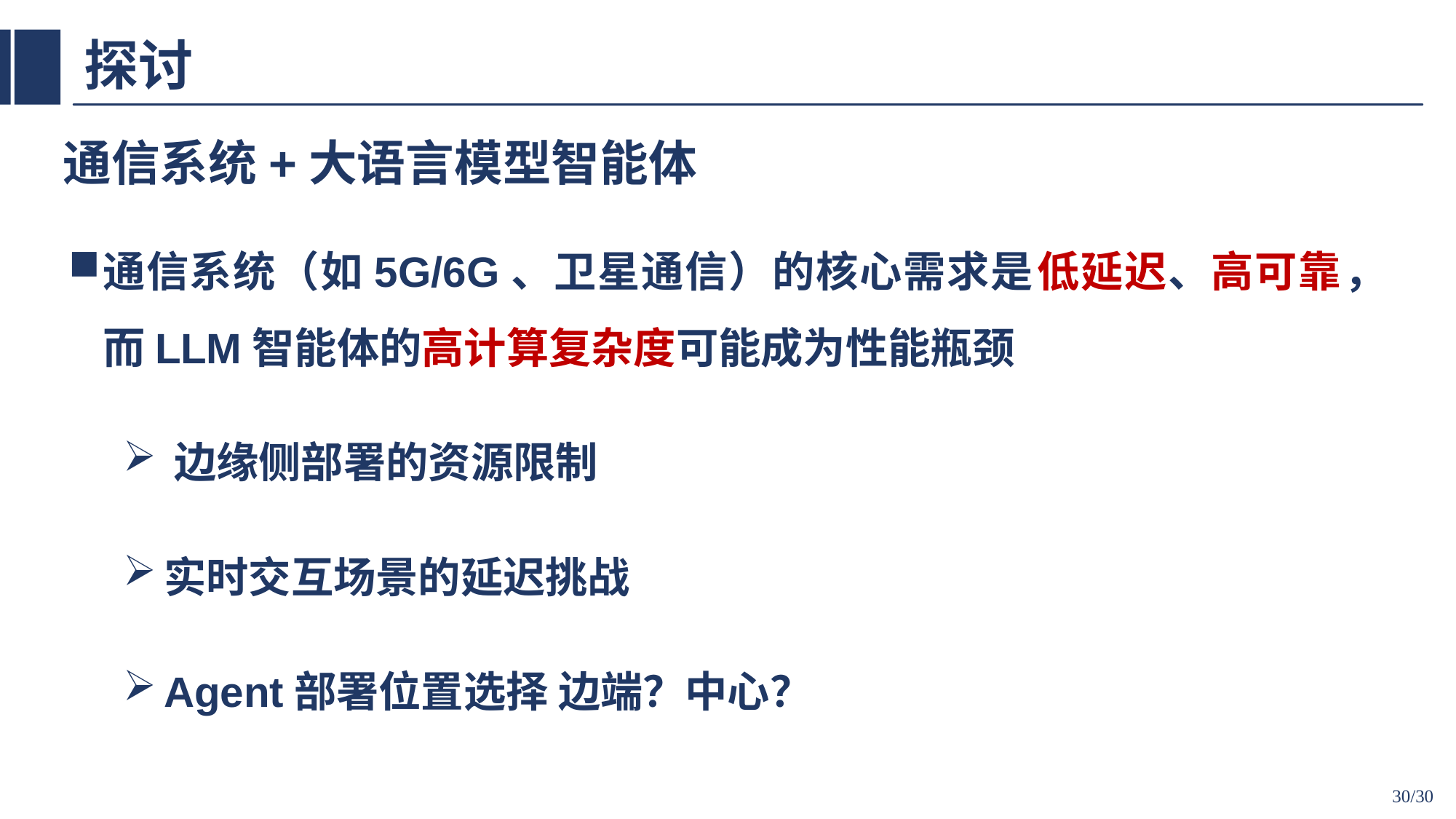

# 探讨
通信系统+大语言模型智能体
通信系统（如5G/6G、卫星通信）的核心需求是​​低延迟、高可靠​​，而LLM智能体的​​高计算复杂度​​可能成为性能瓶颈

​​边缘侧部署的资源限制​​

实时交互场景的延迟挑战​​

Agent部署位置选择 边端？中心？

30/30